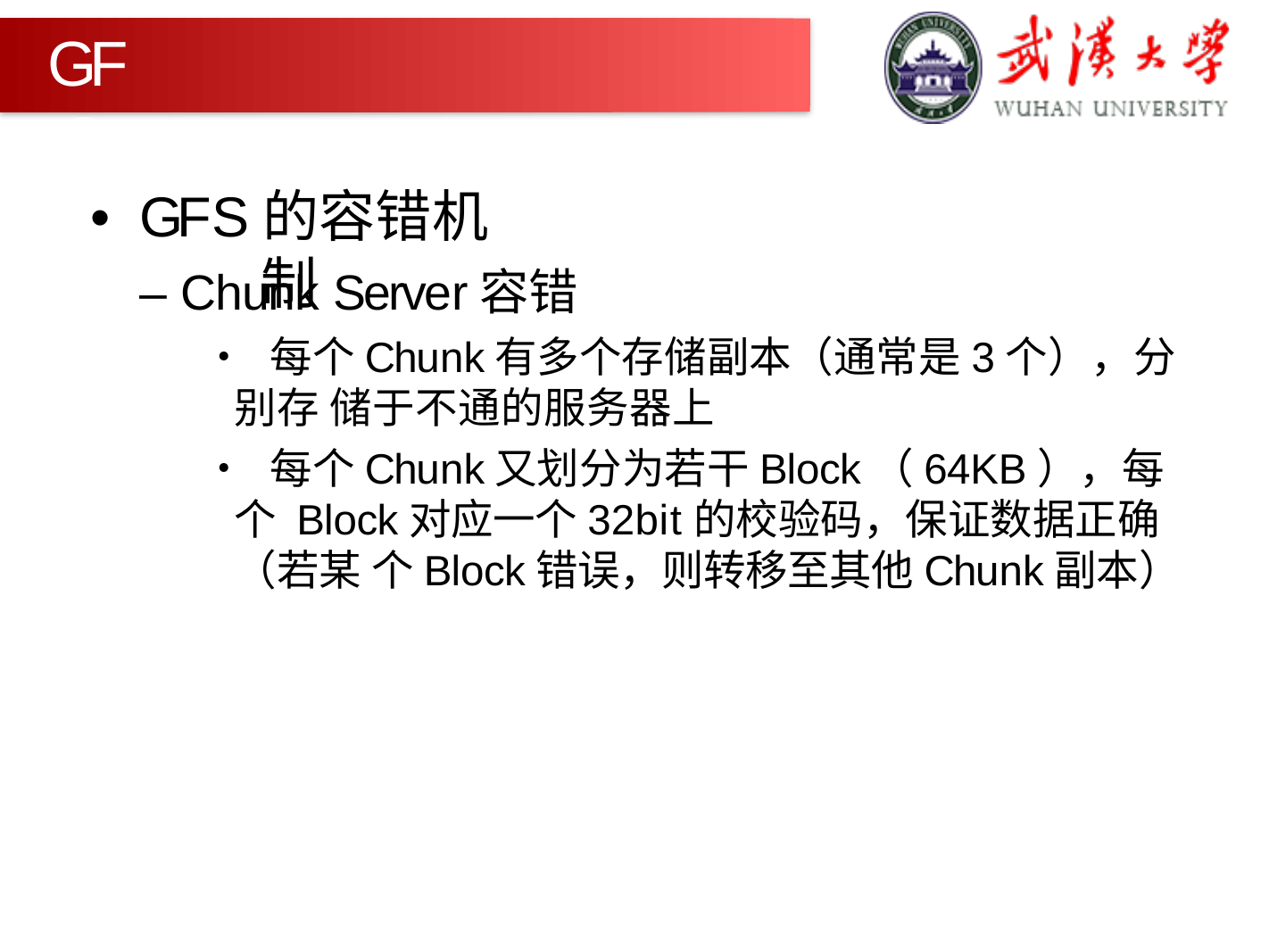

GFS
•	GFS的容错机制
– Chunk Server容错

• 每个Chunk有多个存储副本（通常是3个），分别存 储于不通的服务器上

• 每个Chunk又划分为若干Block（64KB），每个 Block对应一个32bit的校验码，保证数据正确（若某 个Block错误，则转移至其他Chunk副本）